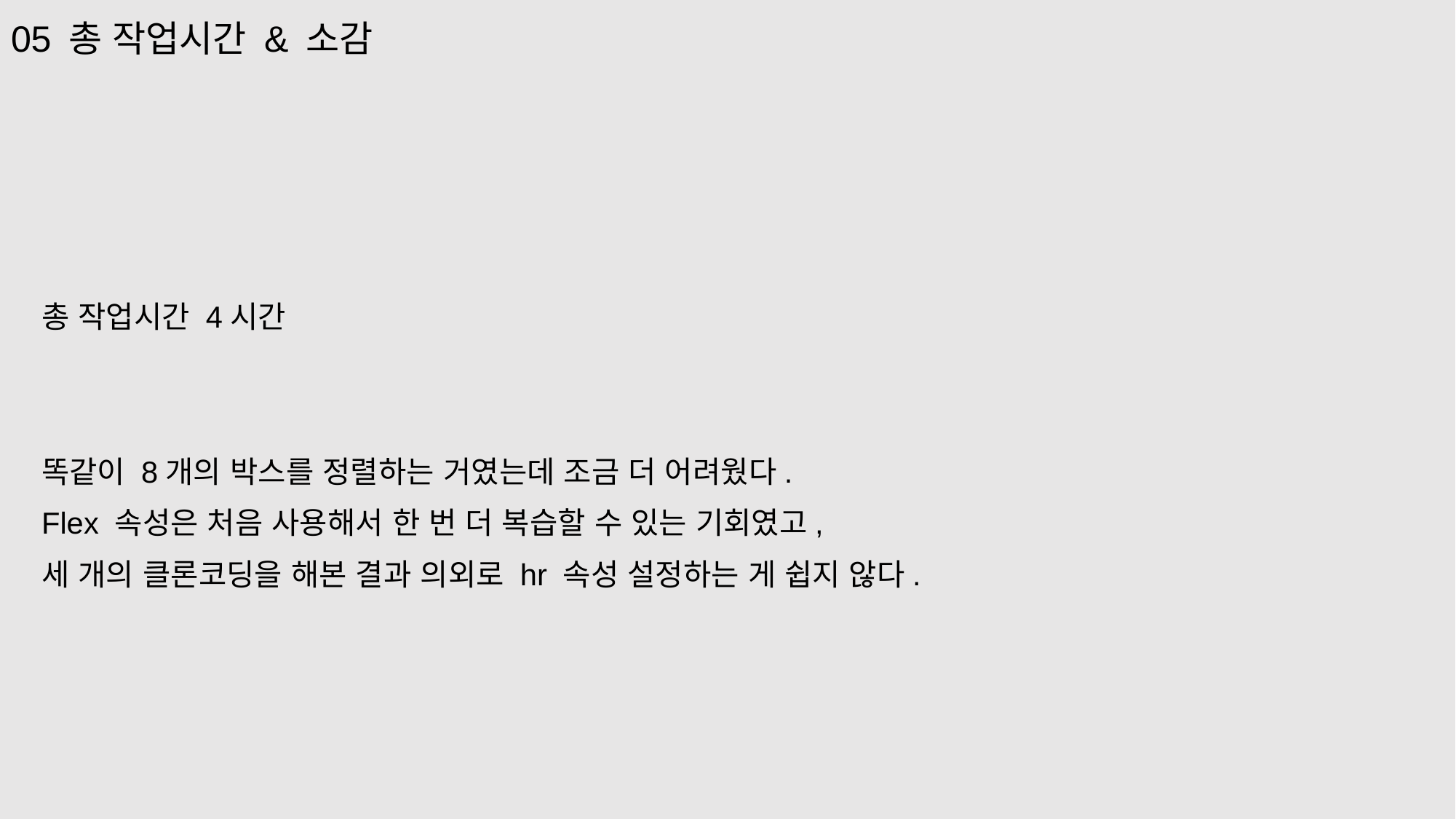

05 총 작업시간 & 소감

총 작업시간 4시간

똑같이 8개의 박스를 정렬하는 거였는데 조금 더 어려웠다.
Flex 속성은 처음 사용해서 한 번 더 복습할 수 있는 기회였고,
세 개의 클론코딩을 해본 결과 의외로 hr 속성 설정하는 게 쉽지 않다.